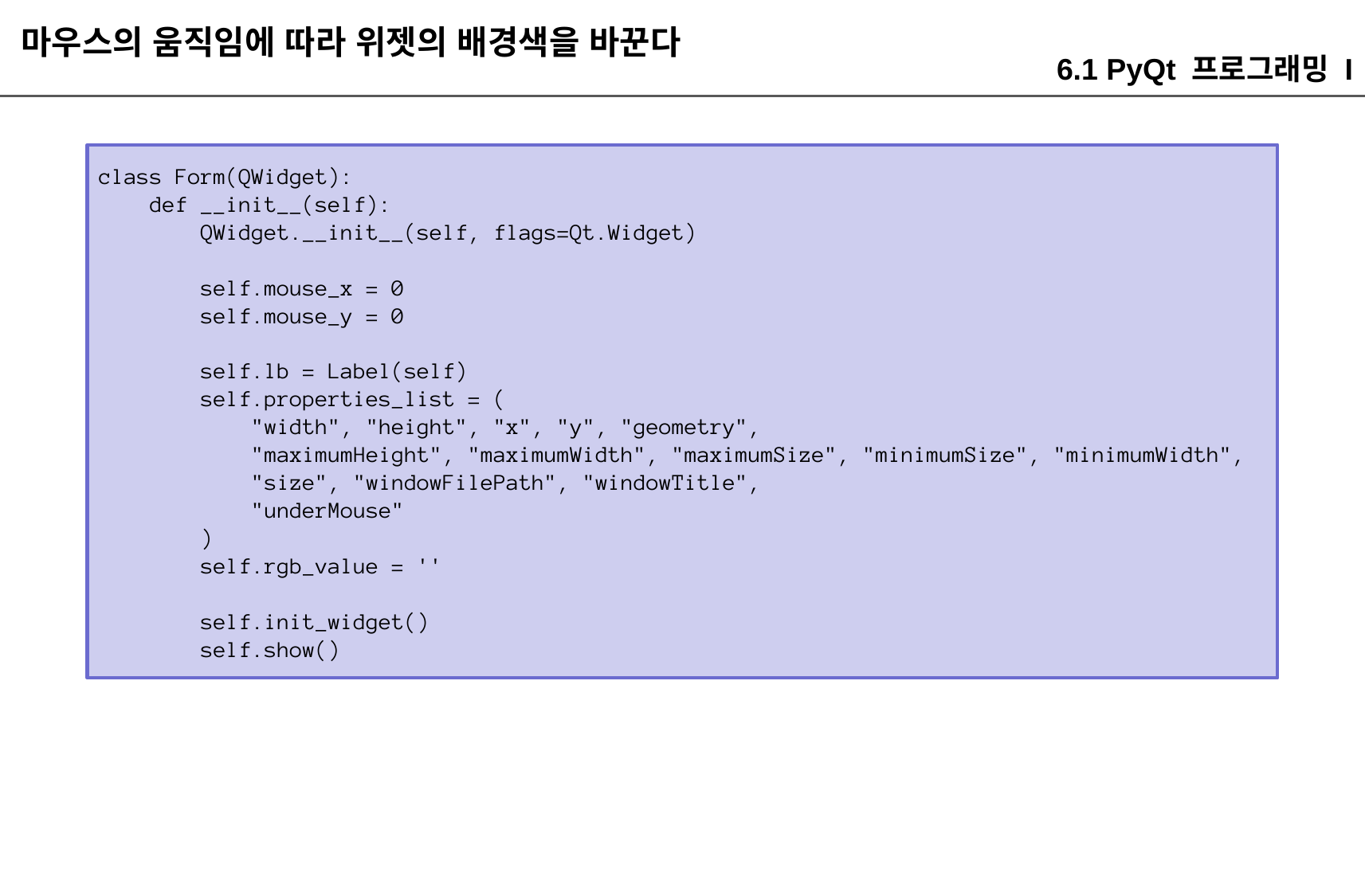

마우스의 움직임에 따라 위젯의 배경색을 바꾼다
6.1 PyQt 프로그래밍 I
class Form(QWidget):
    def __init__(self):
        QWidget.__init__(self, flags=Qt.Widget)

        self.mouse_x = 0
        self.mouse_y = 0

        self.lb = Label(self)
        self.properties_list = (
            "width", "height", "x", "y", "geometry",
            "maximumHeight", "maximumWidth", "maximumSize", "minimumSize", "minimumWidth",
            "size", "windowFilePath", "windowTitle",
            "underMouse"
        )
        self.rgb_value = ''

        self.init_widget()
        self.show()